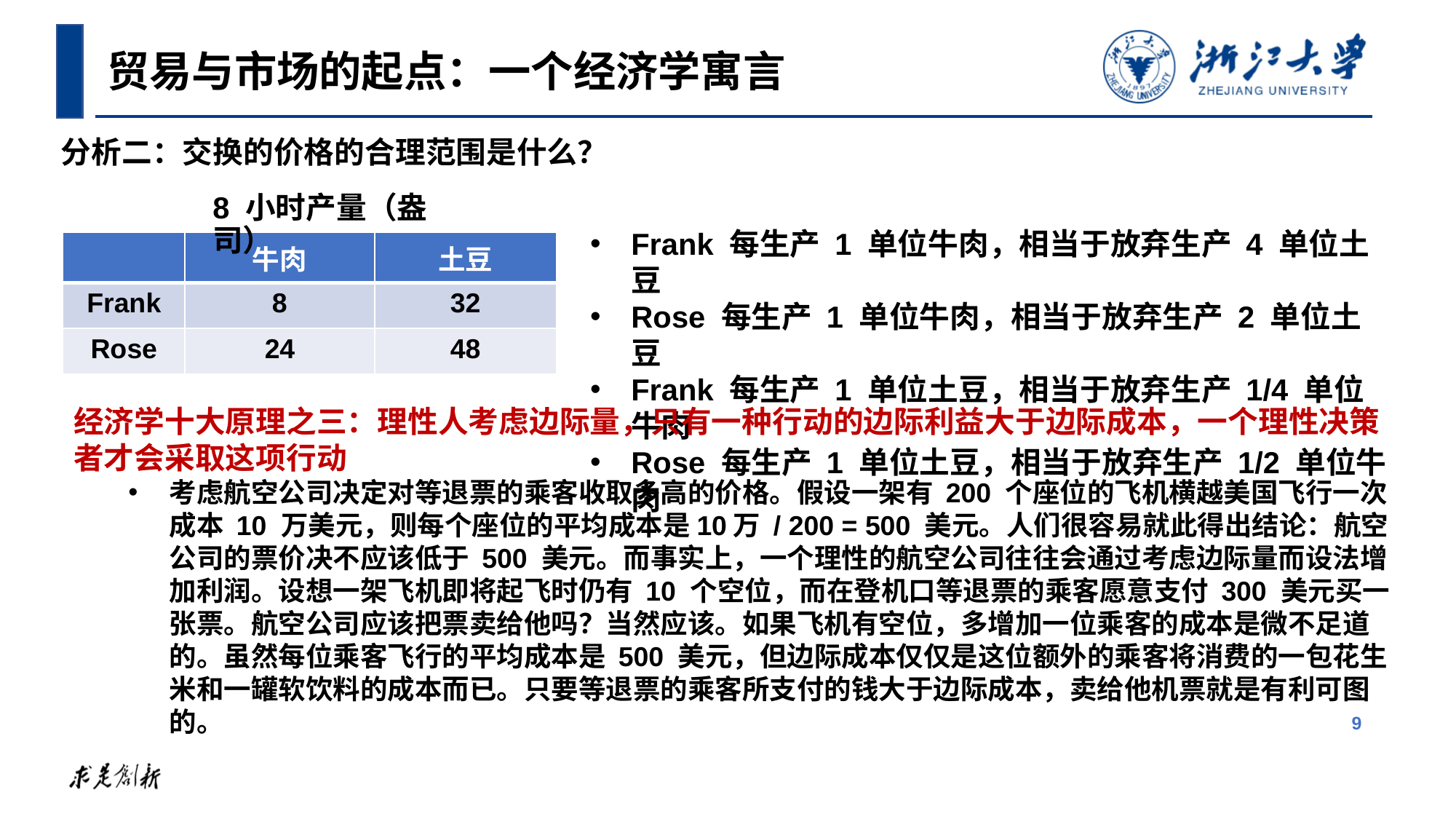

贸易与市场的起点：一个经济学寓言
分析二：交换的价格的合理范围是什么？
8 小时产量（盎司）
Frank 每生产 1 单位牛肉，相当于放弃生产 4 单位土豆
Rose 每生产 1 单位牛肉，相当于放弃生产 2 单位土豆
Frank 每生产 1 单位土豆，相当于放弃生产 1/4 单位牛肉
Rose 每生产 1 单位土豆，相当于放弃生产 1/2 单位牛肉
|  | 牛肉 | 土豆 |
| --- | --- | --- |
| Frank | 8 | 32 |
| Rose | 24 | 48 |
经济学十大原理之三：理性人考虑边际量，只有一种行动的边际利益大于边际成本，一个理性决策者才会采取这项行动
考虑航空公司决定对等退票的乘客收取多高的价格。假设一架有 200 个座位的飞机横越美国飞行一次成本 10 万美元，则每个座位的平均成本是10万 / 200 = 500 美元。人们很容易就此得出结论：航空公司的票价决不应该低于 500 美元。而事实上，一个理性的航空公司往往会通过考虑边际量而设法增加利润。设想一架飞机即将起飞时仍有 10 个空位，而在登机口等退票的乘客愿意支付 300 美元买一张票。航空公司应该把票卖给他吗？当然应该。如果飞机有空位，多增加一位乘客的成本是微不足道的。虽然每位乘客飞行的平均成本是 500 美元，但边际成本仅仅是这位额外的乘客将消费的一包花生米和一罐软饮料的成本而已。只要等退票的乘客所支付的钱大于边际成本，卖给他机票就是有利可图的。
9